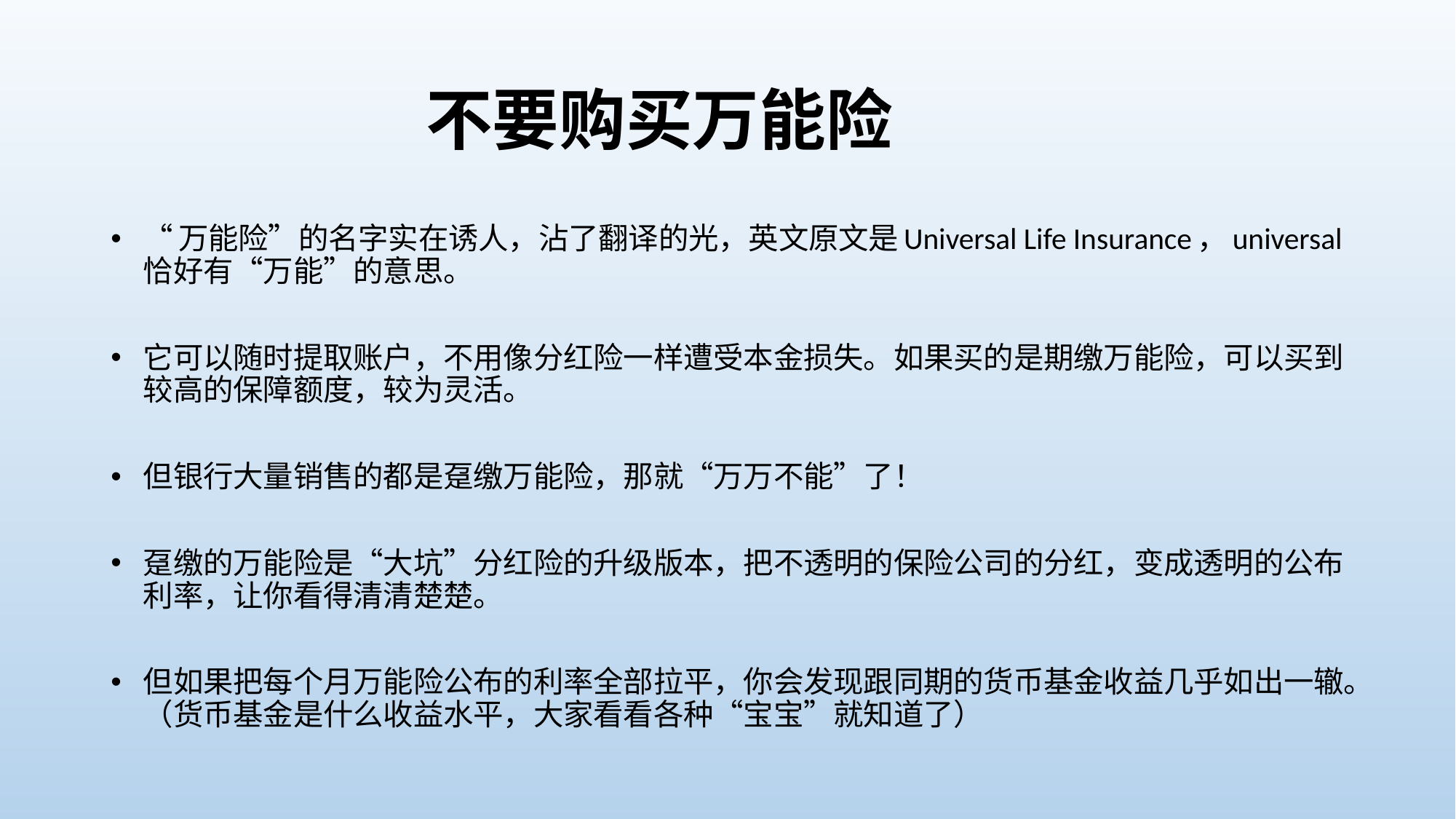

# 不要购买万能险
“万能险”的名字实在诱人，沾了翻译的光，英文原文是Universal Life Insurance，universal恰好有“万能”的意思。

它可以随时提取账户，不用像分红险一样遭受本金损失。如果买的是期缴万能险，可以买到较高的保障额度，较为灵活。

但银行大量销售的都是趸缴万能险，那就“万万不能”了！

趸缴的万能险是“大坑”分红险的升级版本，把不透明的保险公司的分红，变成透明的公布利率，让你看得清清楚楚。

但如果把每个月万能险公布的利率全部拉平，你会发现跟同期的货币基金收益几乎如出一辙。（货币基金是什么收益水平，大家看看各种“宝宝”就知道了）